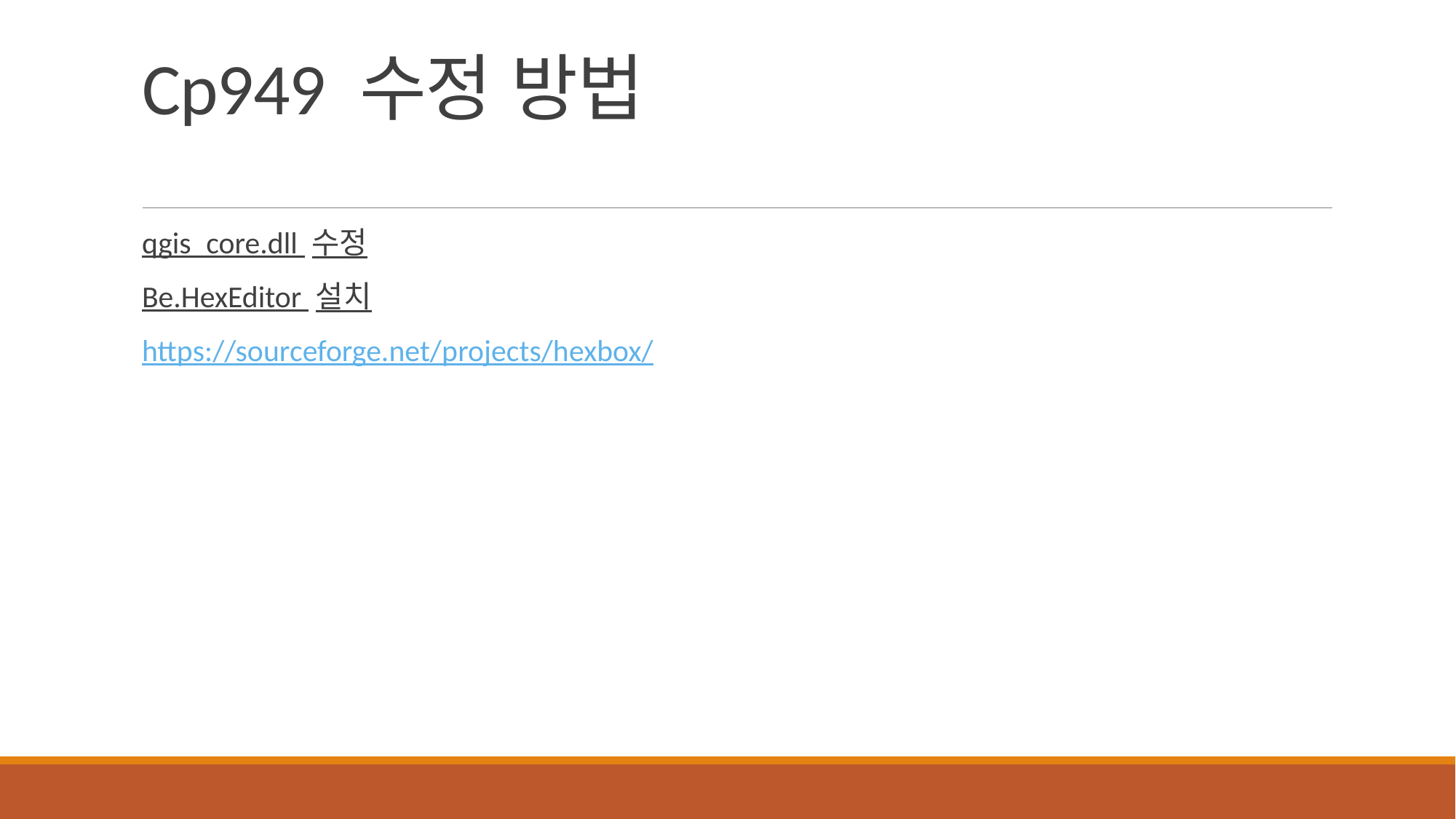

# Cp949 수정 방법
qgis_core.dll 수정
Be.HexEditor 설치
https://sourceforge.net/projects/hexbox/